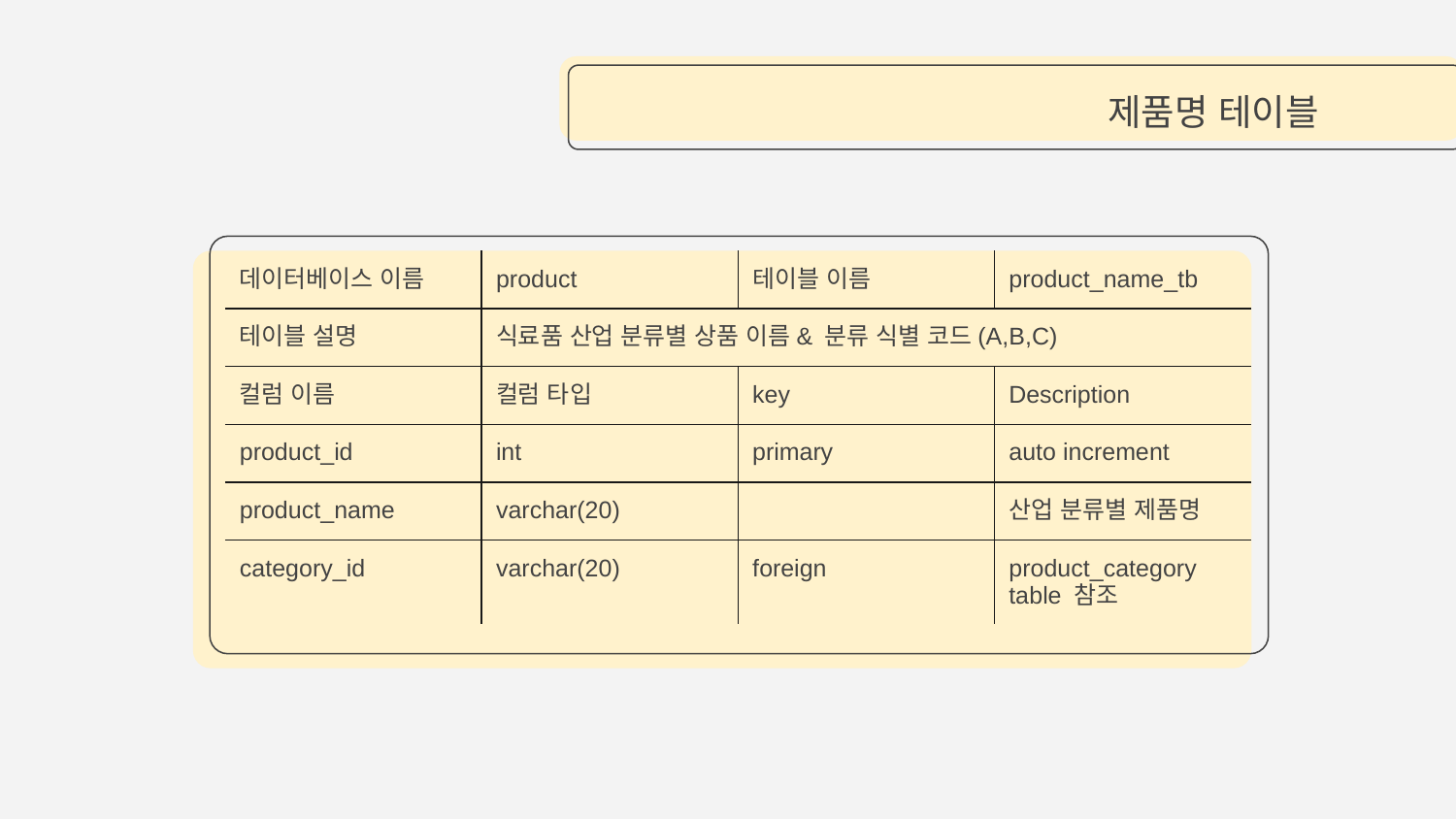

# 제품명 테이블

| 데이터베이스 이름 | product | 테이블 이름 | product\_name\_tb |
| --- | --- | --- | --- |
| 테이블 설명 | 식료품 산업 분류별 상품 이름& 분류 식별 코드(A,B,C) |  |  |
| 컬럼 이름 | 컬럼 타입 | key | Description |
| product\_id | int | primary | auto increment |
| product\_name | varchar(20) |  | 산업 분류별 제품명 |
| category\_id | varchar(20) | foreign | product\_category table 참조 |